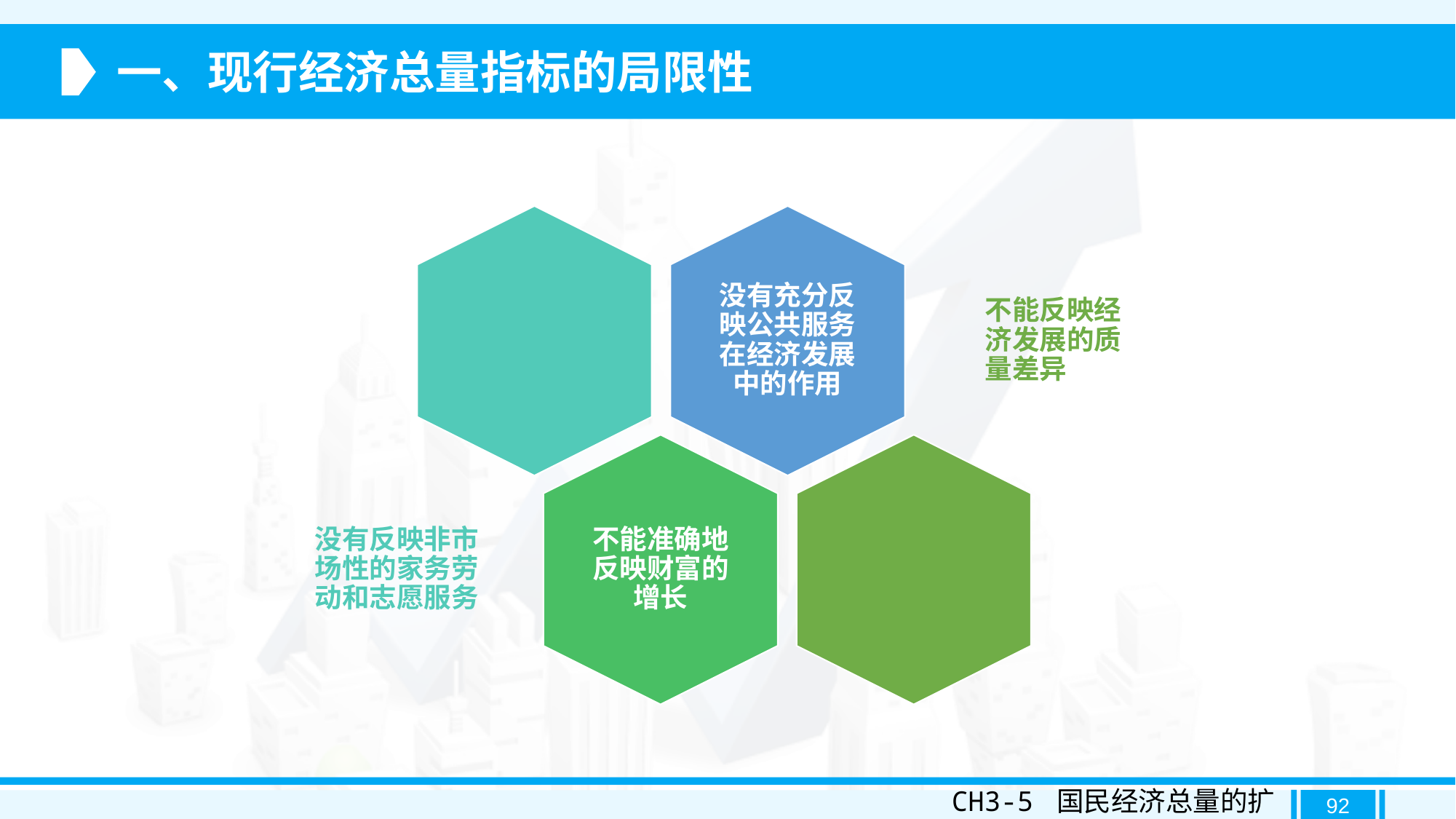

一、现行经济总量指标的局限性

没有充分反映公共服务在经济发展中的作用
不能反映经济发展的质量差异

不能准确地反映财富的增长
没有反映非市场性的家务劳动和志愿服务

CH3-5 国民经济总量的扩展
92